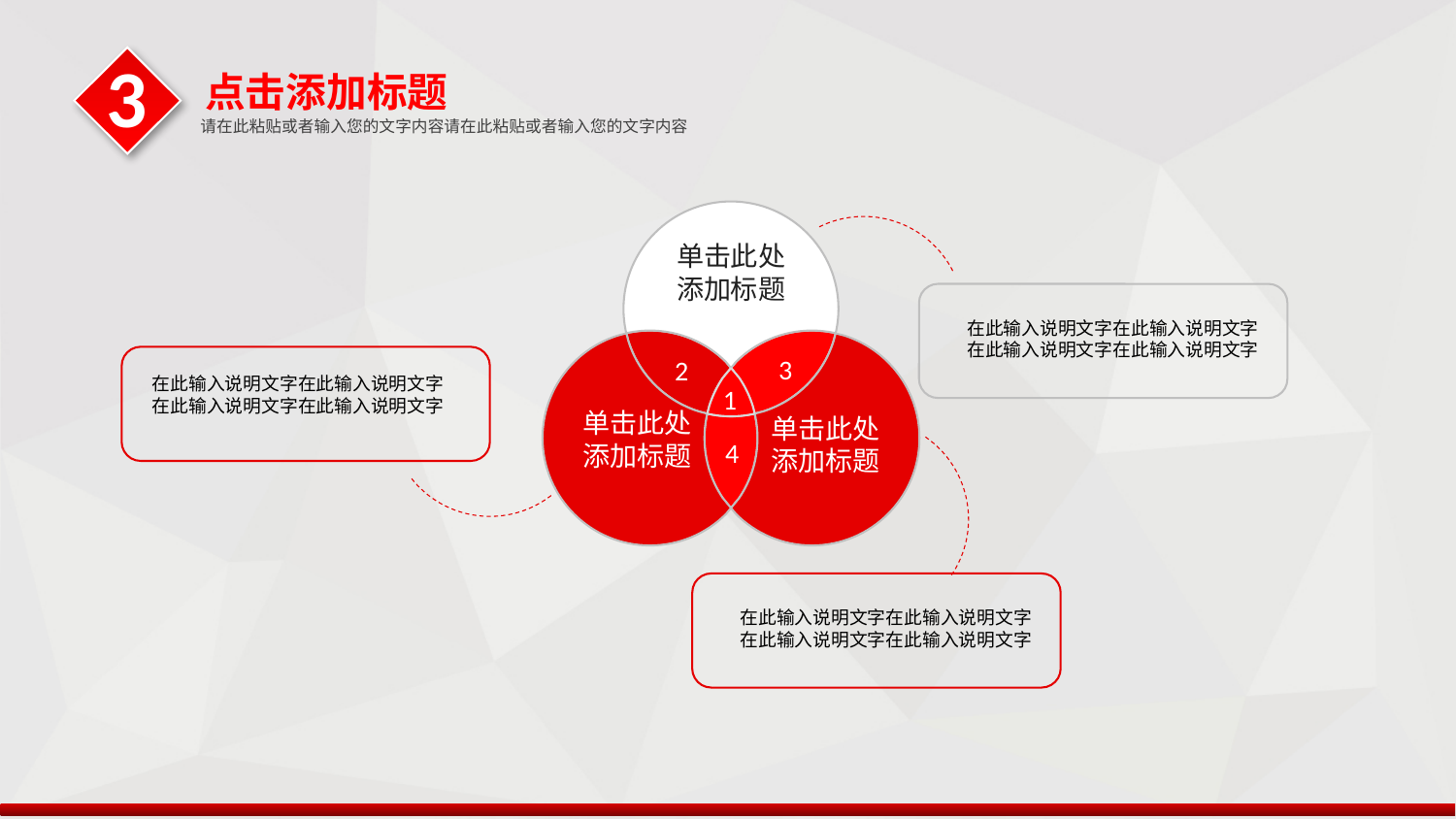

3

点击添加标题
请在此粘贴或者输入您的文字内容请在此粘贴或者输入您的文字内容

单击此处
添加标题

在此输入说明文字在此输入说明文字在此输入说明文字在此输入说明文字

3

2
在此输入说明文字在此输入说明文字在此输入说明文字在此输入说明文字

1
单击此处
添加标题
单击此处
添加标题

4

在此输入说明文字在此输入说明文字在此输入说明文字在此输入说明文字